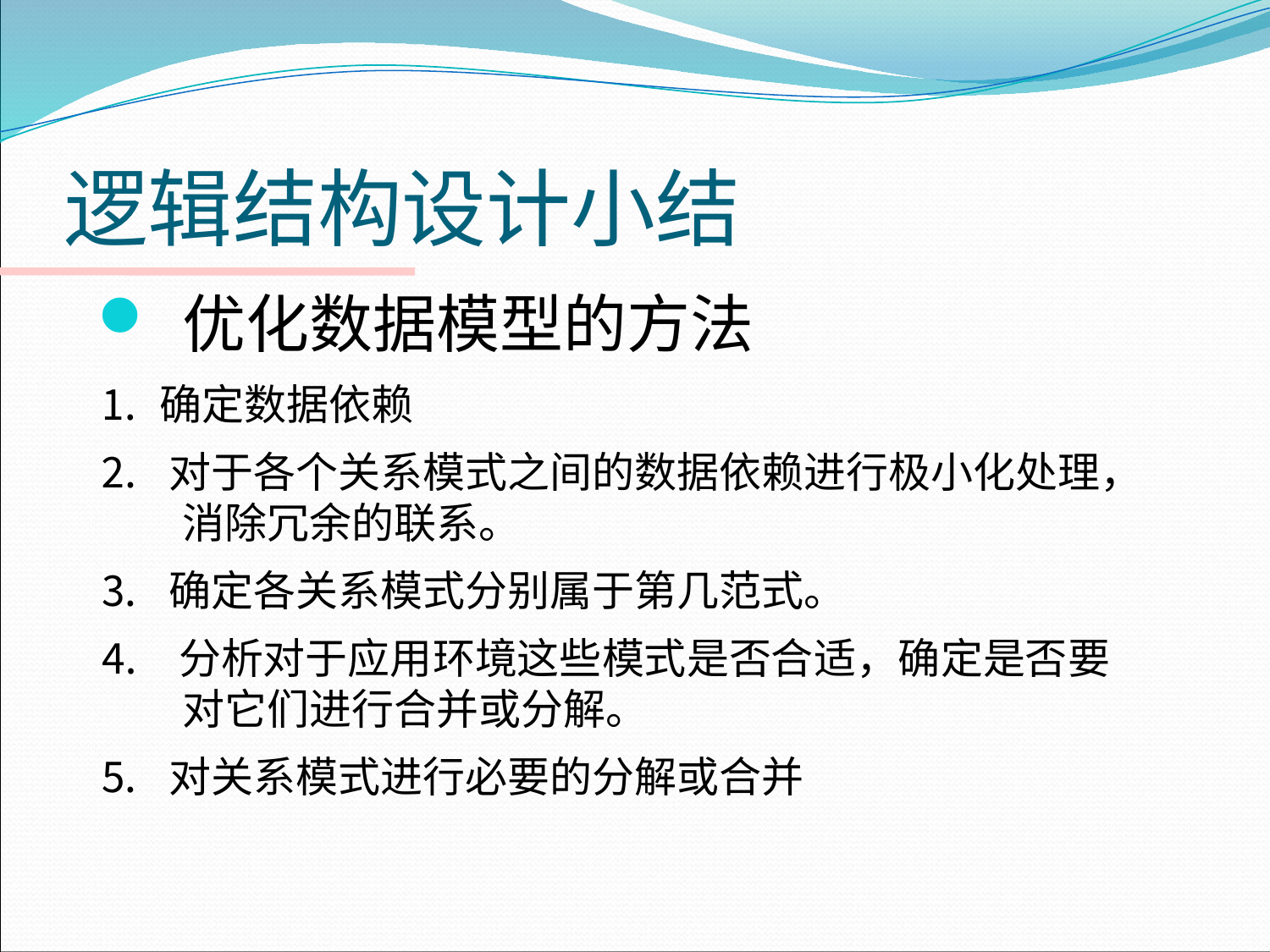

# 逻辑结构设计小结
优化数据模型的方法
⒈ 确定数据依赖
⒉  对于各个关系模式之间的数据依赖进行极小化处理，消除冗余的联系。
⒊  确定各关系模式分别属于第几范式。
⒋   分析对于应用环境这些模式是否合适，确定是否要对它们进行合并或分解。
⒌  对关系模式进行必要的分解或合并

782